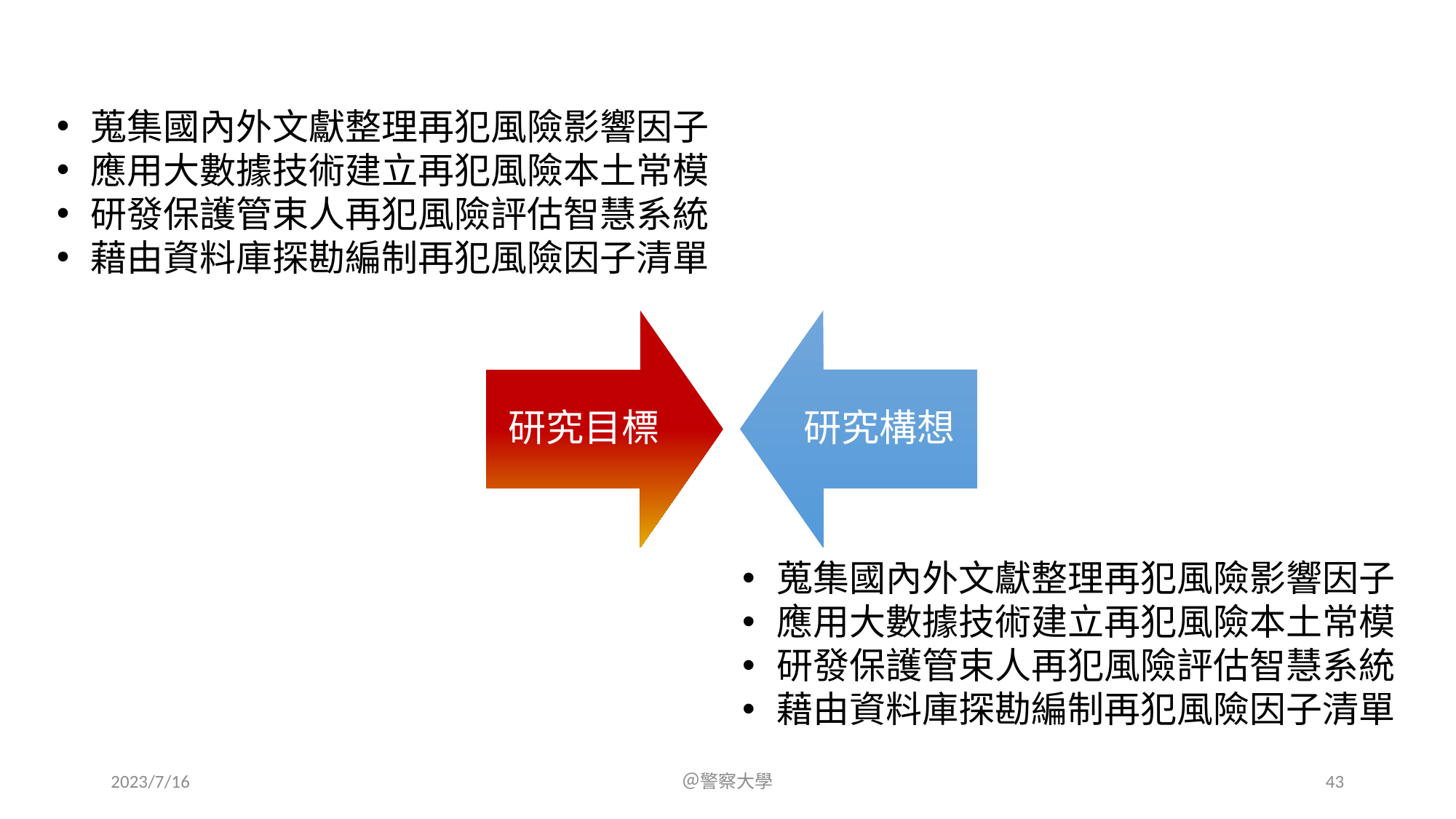

蒐集國內外文獻整理再犯風險影響因子
應用大數據技術建立再犯風險本土常模
研發保護管束人再犯風險評估智慧系統
藉由資料庫探勘編制再犯風險因子清單
研究目標
研究構想
蒐集國內外文獻整理再犯風險影響因子
應用大數據技術建立再犯風險本土常模
研發保護管束人再犯風險評估智慧系統
藉由資料庫探勘編制再犯風險因子清單
2023/7/16
＠警察大學
43